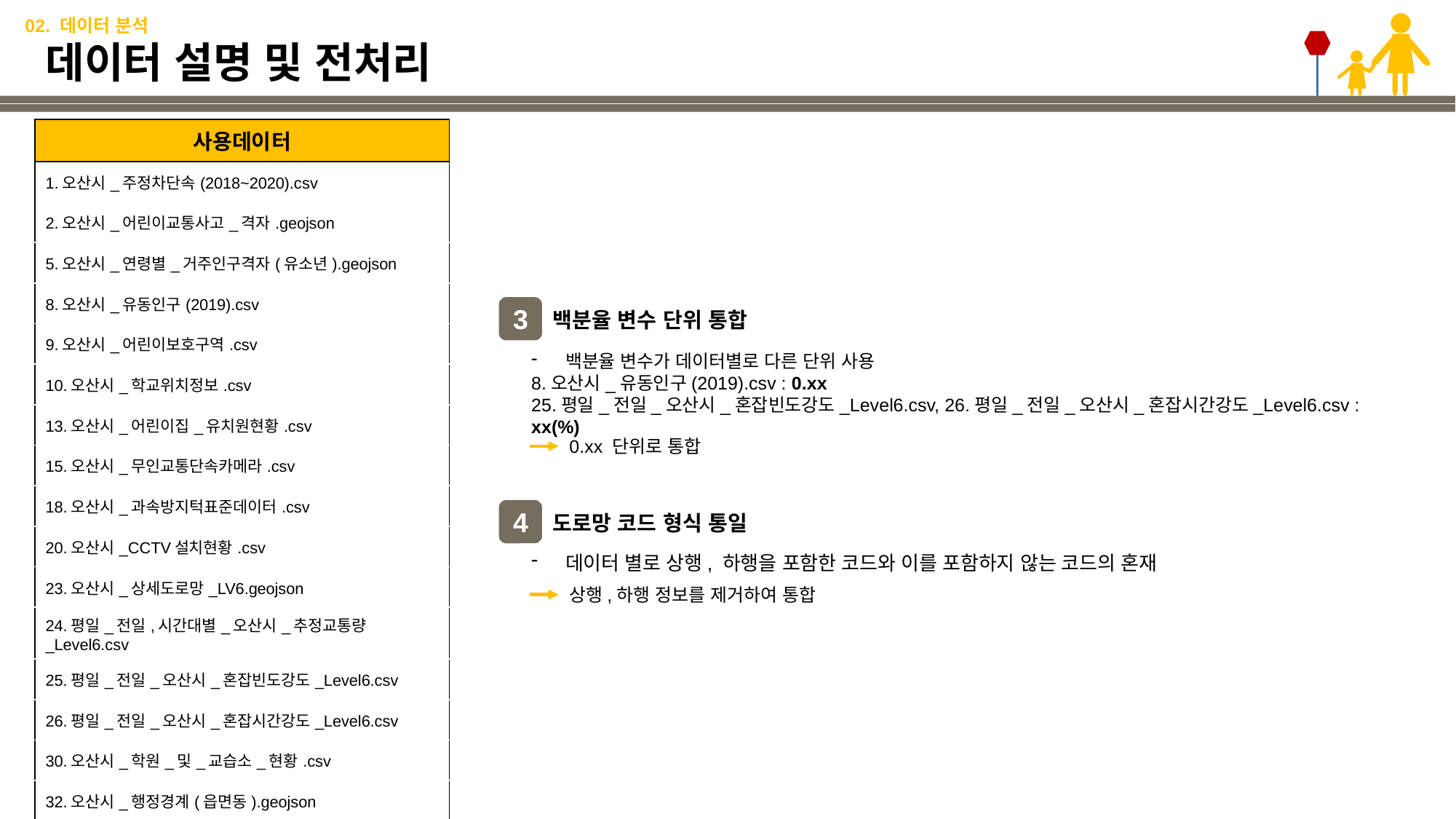

02. 데이터 분석
# 데이터 설명 및 전처리
| 사용데이터 |
| --- |
| 1.오산시\_주정차단속(2018~2020).csv |
| 2.오산시\_어린이교통사고\_격자.geojson |
| 5.오산시\_연령별\_거주인구격자(유소년).geojson |
| 8.오산시\_유동인구(2019).csv |
| 9.오산시\_어린이보호구역.csv |
| 10.오산시\_학교위치정보.csv |
| 13.오산시\_어린이집\_유치원현황.csv |
| 15.오산시\_무인교통단속카메라.csv |
| 18.오산시\_과속방지턱표준데이터.csv |
| 20.오산시\_CCTV설치현황.csv |
| 23.오산시\_상세도로망\_LV6.geojson |
| 24.평일\_전일,시간대별\_오산시\_추정교통량\_Level6.csv |
| 25.평일\_전일\_오산시\_혼잡빈도강도\_Level6.csv |
| 26.평일\_전일\_오산시\_혼잡시간강도\_Level6.csv |
| 30.오산시\_학원\_및\_교습소\_현황.csv |
| 32.오산시\_행정경계(읍면동).geojson |
3
백분율 변수 단위 통합
백분율 변수가 데이터별로 다른 단위 사용
8.오산시_유동인구(2019).csv : 0.xx
25.평일_전일_오산시_혼잡빈도강도_Level6.csv, 26.평일_전일_오산시_혼잡시간강도_Level6.csv : xx(%)
0.xx 단위로 통합
4
도로망 코드 형식 통일
데이터 별로 상행, 하행을 포함한 코드와 이를 포함하지 않는 코드의 혼재
상행,하행 정보를 제거하여 통합